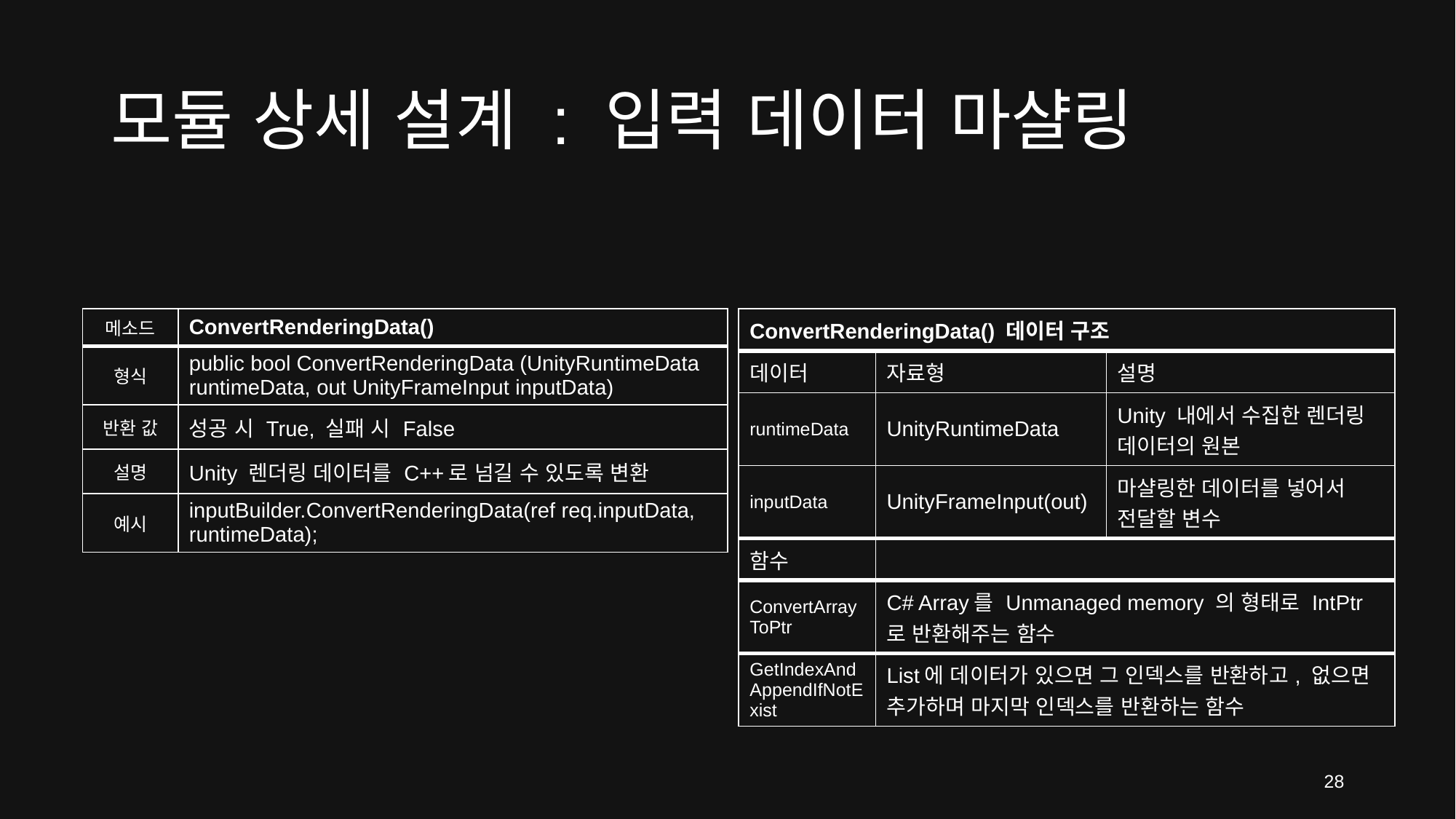

# 모듈 상세 설계 : 입력 데이터 마샬링
| 메소드 | ConvertRenderingData() |
| --- | --- |
| 형식 | public bool ConvertRenderingData (UnityRuntimeData runtimeData, out UnityFrameInput inputData) |
| 반환 값 | 성공 시 True, 실패 시 False |
| 설명 | Unity 렌더링 데이터를 C++로 넘길 수 있도록 변환 |
| 예시 | inputBuilder.ConvertRenderingData(ref req.inputData, runtimeData); |
| ConvertRenderingData() 데이터 구조 |  |  |
| --- | --- | --- |
| 데이터 | 자료형 | 설명 |
| runtimeData | UnityRuntimeData | Unity 내에서 수집한 렌더링 데이터의 원본 |
| inputData | UnityFrameInput(out) | 마샬링한 데이터를 넣어서 전달할 변수 |
| 함수 |  |  |
| ConvertArrayToPtr | C# Array를 Unmanaged memory 의 형태로 IntPtr로 반환해주는 함수 |  |
| GetIndexAndAppendIfNotExist | List에 데이터가 있으면 그 인덱스를 반환하고, 없으면 추가하며 마지막 인덱스를 반환하는 함수 |  |
28